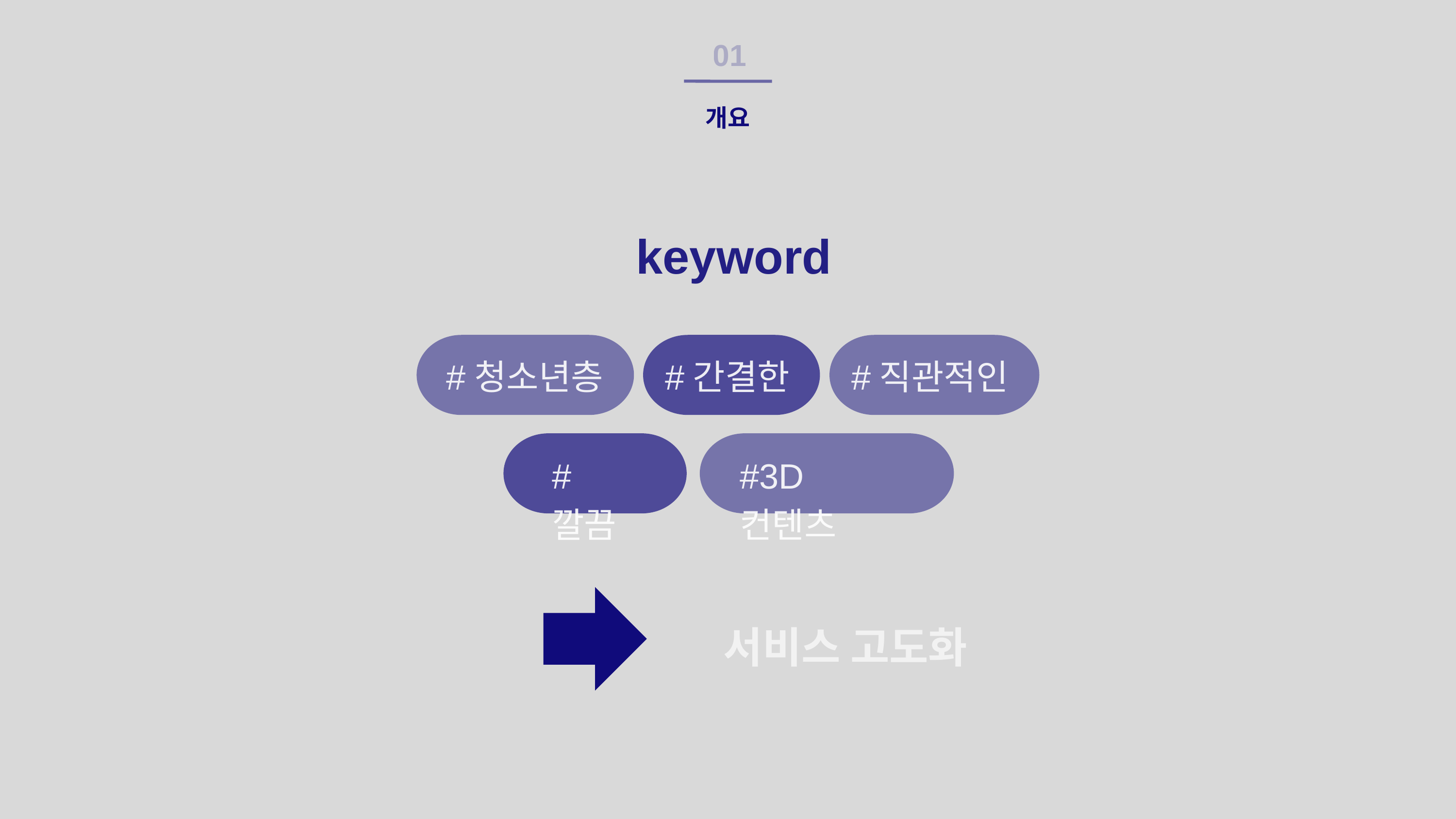

01

개요
keyword

#청소년층
#간결한
#직관적인

#3D 컨텐츠
#깔끔

서비스 고도화